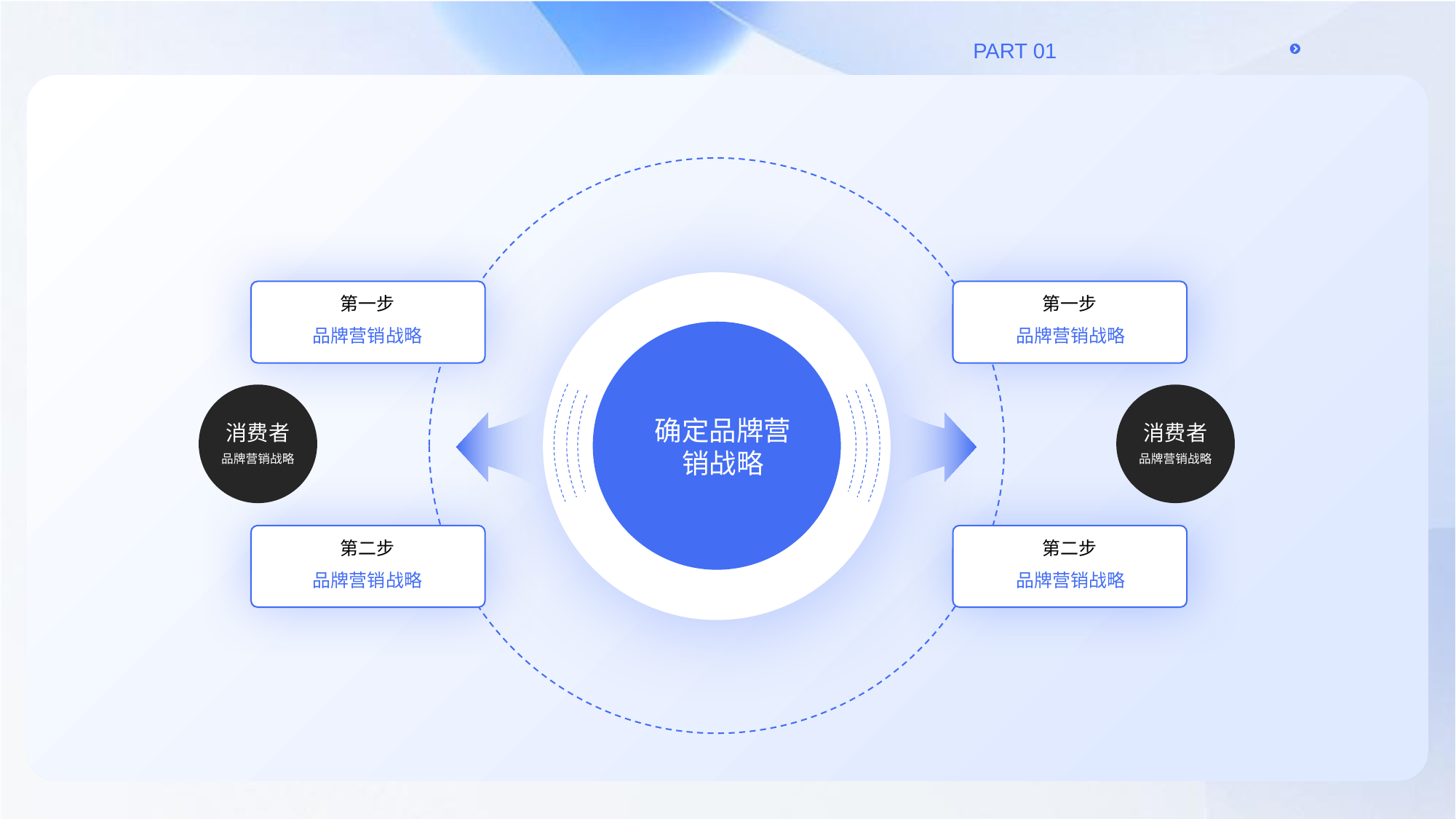

第一步
第一步

品牌营销战略
品牌营销战略

消费者
品牌营销战略

消费者
品牌营销战略

确定品牌营销战略

第二步
第二步
品牌营销战略
品牌营销战略